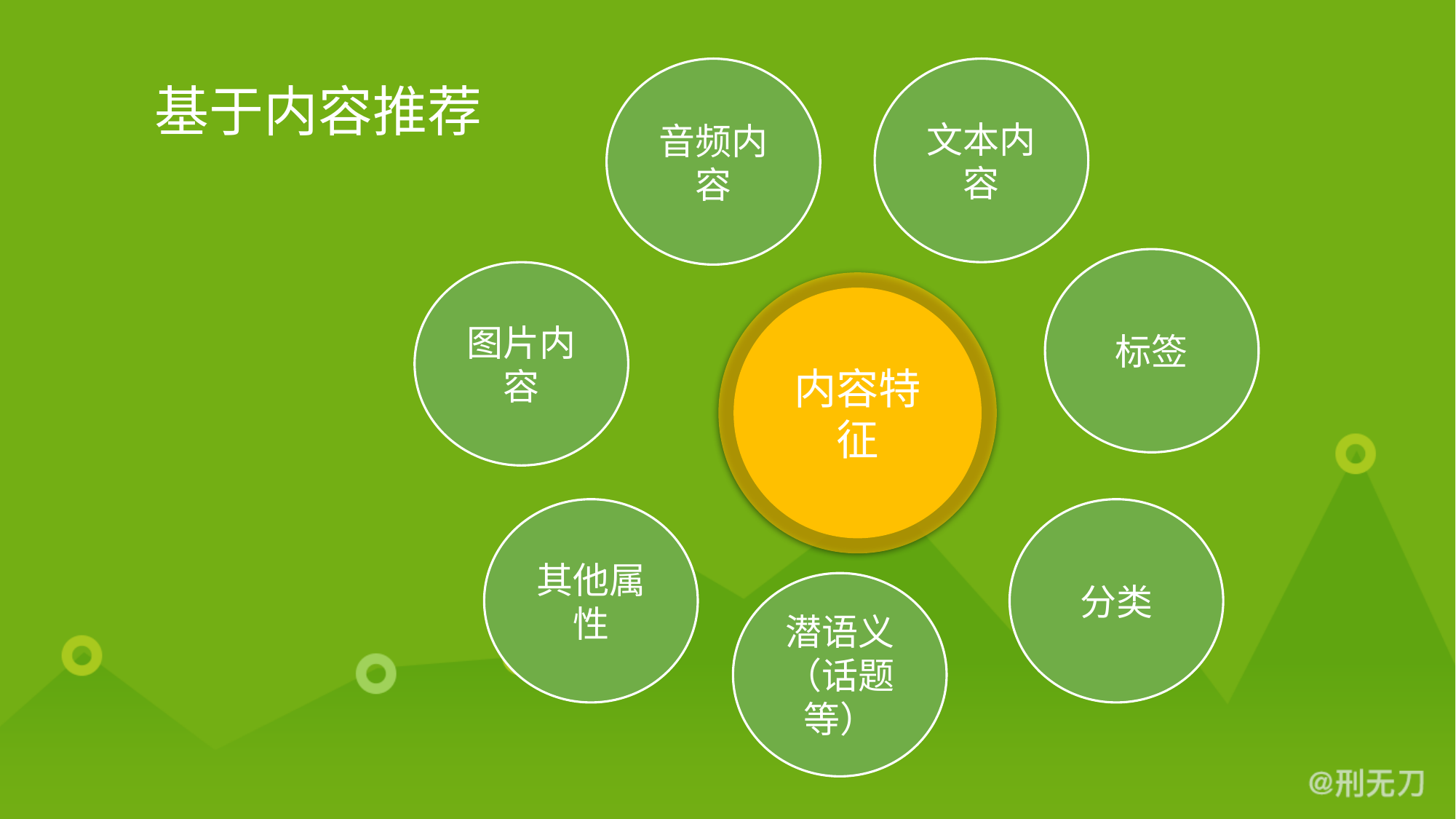

# 基于内容推荐
音频内容
文本内容
标签
图片内容
内容特征
其他属性
分类
潜语义（话题等）